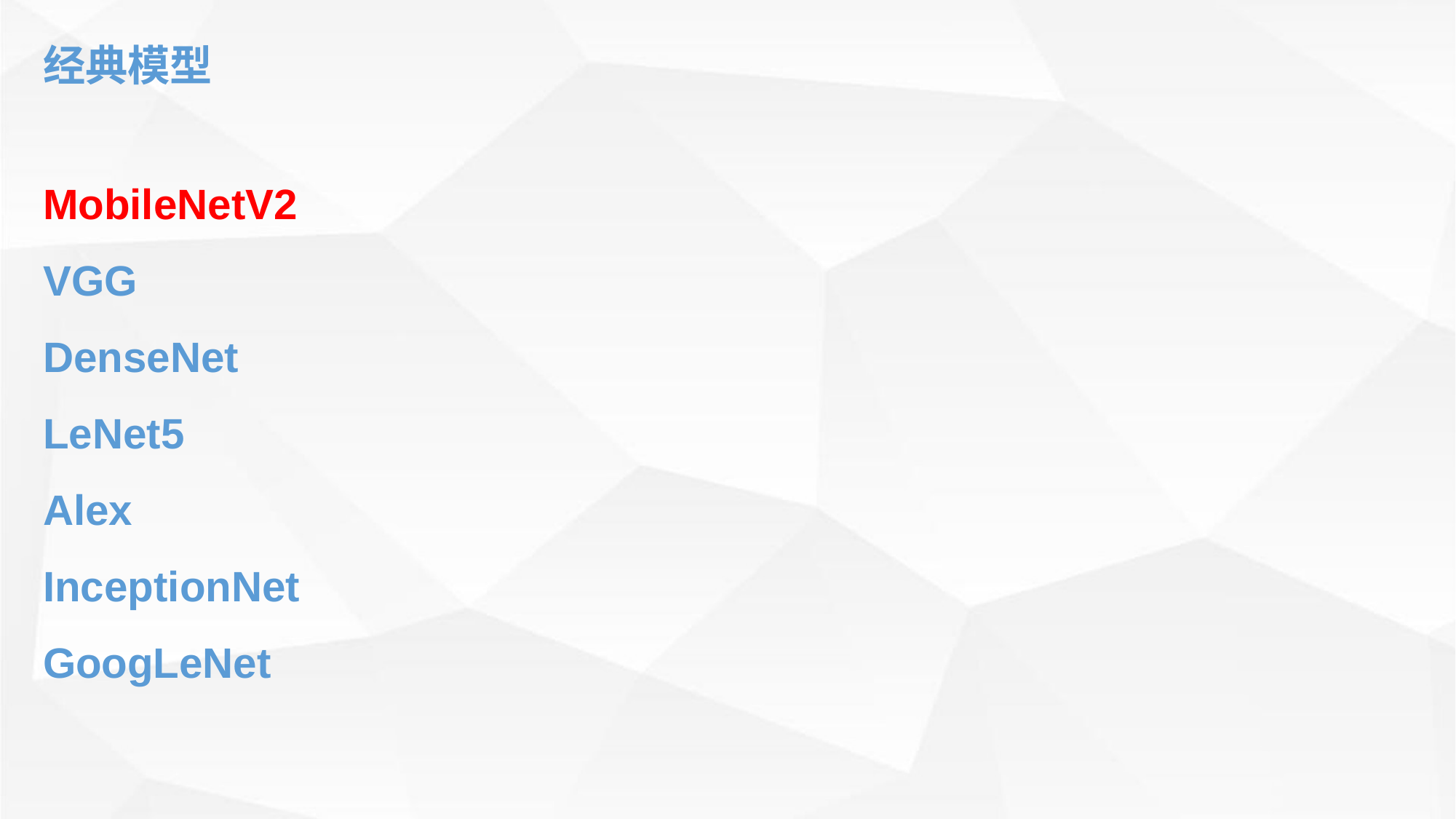

经典模型
MobileNetV2
VGG
DenseNet
LeNet5
Alex
InceptionNet
GoogLeNet